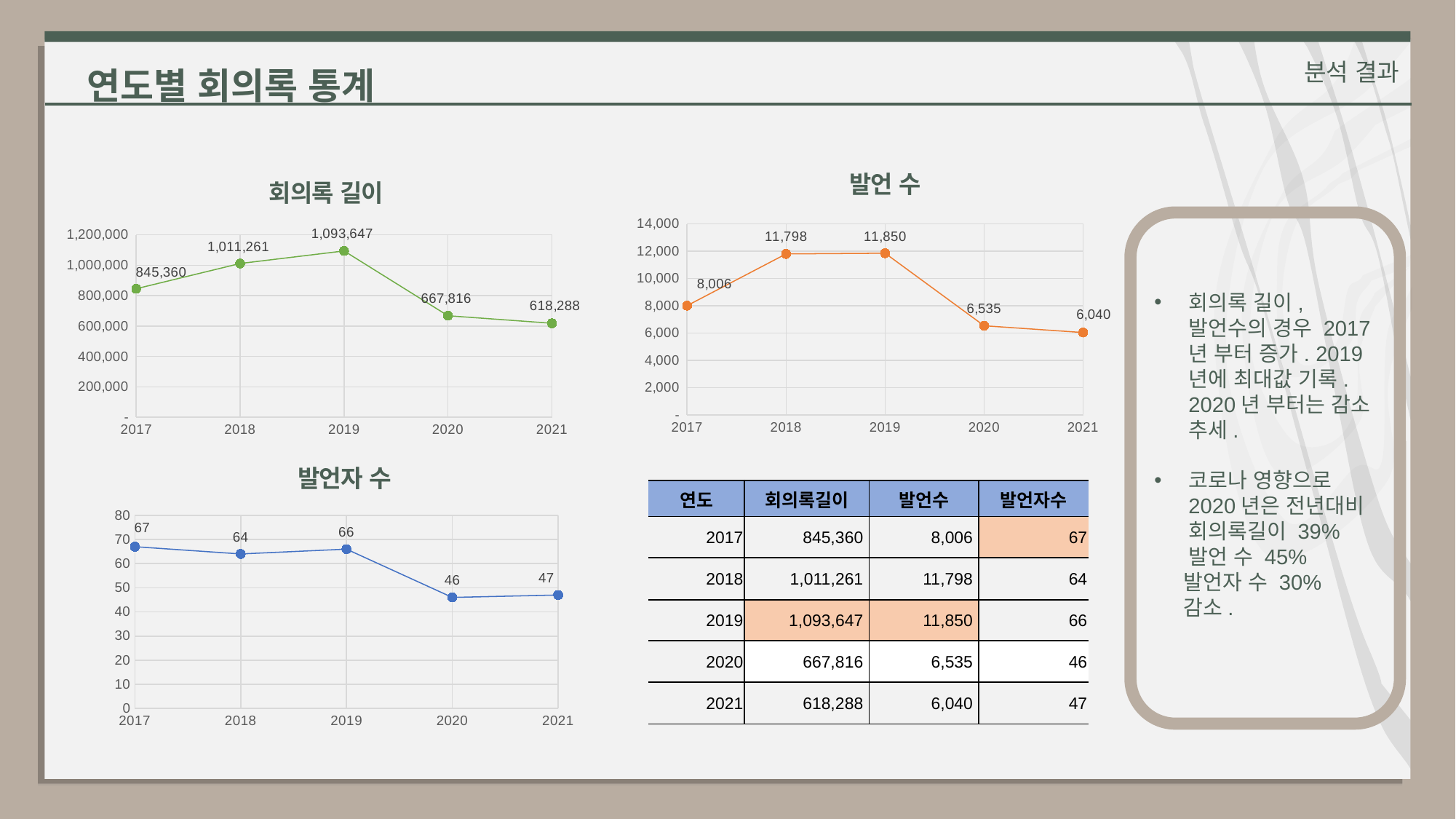

연도별 회의록 통계
분석 결과

### Chart: 발언 수

| Category | 발언수 |
|---|---|

### Chart: 회의록 길이

| Category | 회의록길이 |
|---|---|
회의록 길이, 발언수의 경우 2017년 부터 증가. 2019년에 최대값 기록. 2020년 부터는 감소 추세.

코로나 영향으로2020년은 전년대비 회의록길이 39%  발언 수 45%
    발언자 수 30%
    감소.

### Chart: 발언자 수

| Category | 발언자수 |
|---|---|
| 연도 | 회의록길이 | 발언수 | 발언자수 |
| --- | --- | --- | --- |
| 2017 | 845,360 | 8,006 | 67 |
| 2018 | 1,011,261 | 11,798 | 64 |
| 2019 | 1,093,647 | 11,850 | 66 |
| 2020 | 667,816 | 6,535 | 46 |
| 2021 | 618,288 | 6,040 | 47 |